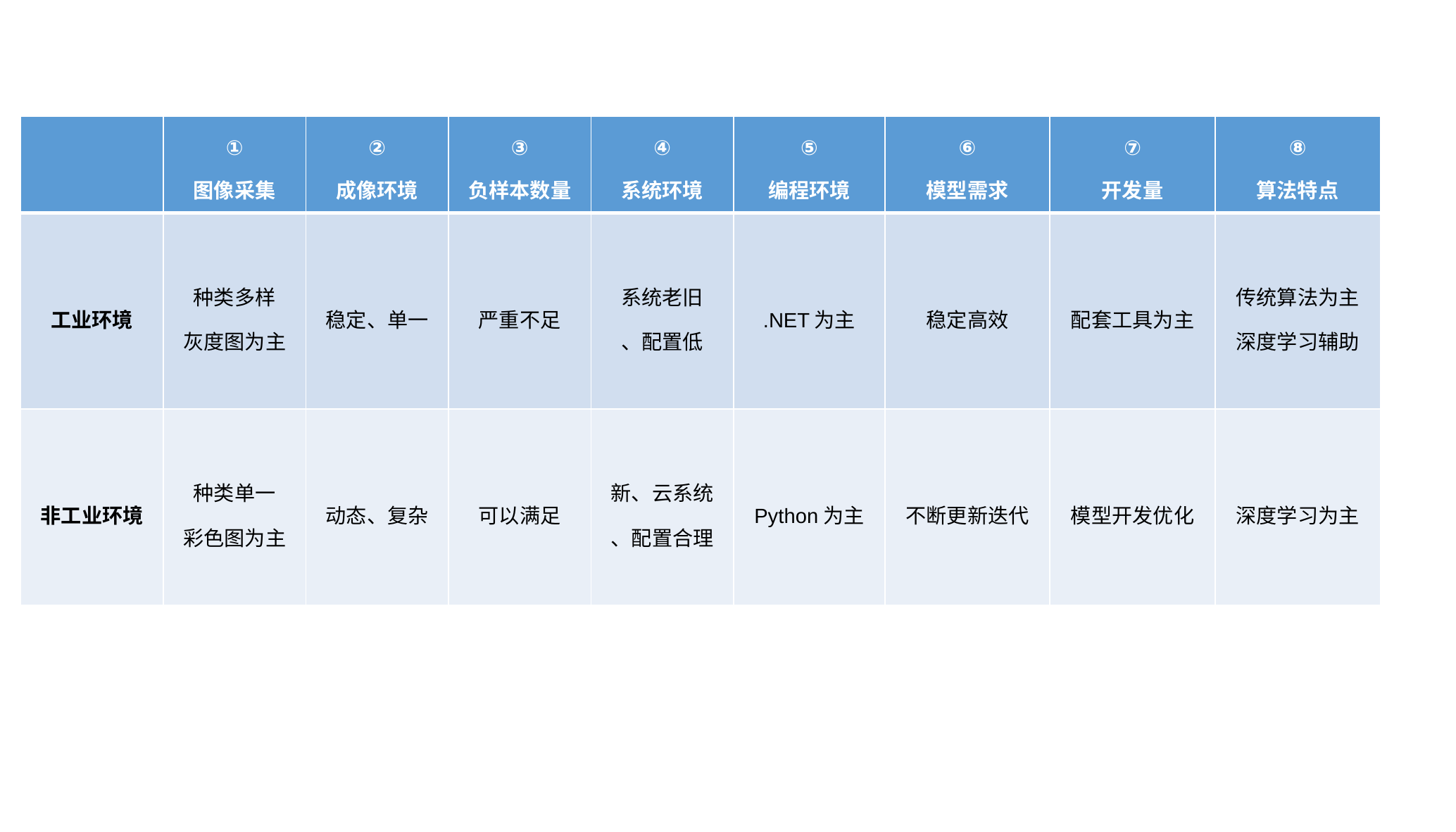

|  | ① 图像采集 | ② 成像环境 | ③ 负样本数量 | ④ 系统环境 | ⑤ 编程环境 | ⑥ 模型需求 | ⑦ 开发量 | ⑧ 算法特点 |
| --- | --- | --- | --- | --- | --- | --- | --- | --- |
| 工业环境 | 种类多样 灰度图为主 | 稳定、单一 | 严重不足 | 系统老旧 、配置低 | .NET为主 | 稳定高效 | 配套工具为主 | 传统算法为主 深度学习辅助 |
| 非工业环境 | 种类单一 彩色图为主 | 动态、复杂 | 可以满足 | 新、云系统 、配置合理 | Python为主 | 不断更新迭代 | 模型开发优化 | 深度学习为主 |